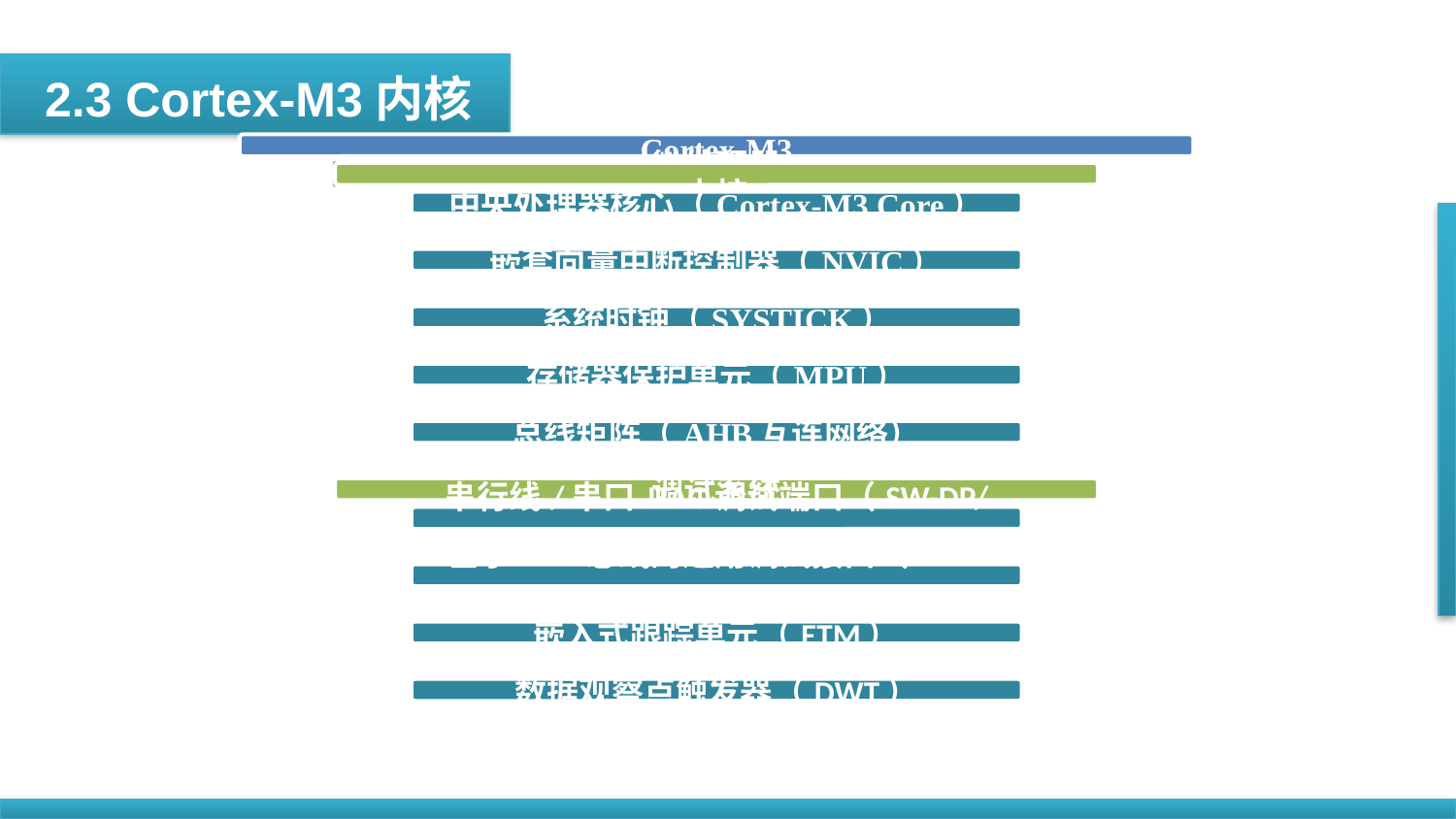

2.3 Cortex-M3内核
Cortex-M3
微处理器
中央处理器核心（Cortex-M3 Core）
调试系统
嵌套向量中断控制器（NVIC）
系统时钟（SYSTICK）
存储器保护单元（MPU）
Cortex-M3
内核
总线矩阵（AHB互连网络）
串行线/串口JTAG调试端口（SW-DP/SWJ-DP）
基于AHB总线的通用调试接口（AHB-AP）
嵌入式跟踪单元（ETM）
数据观察点触发器（DWT）